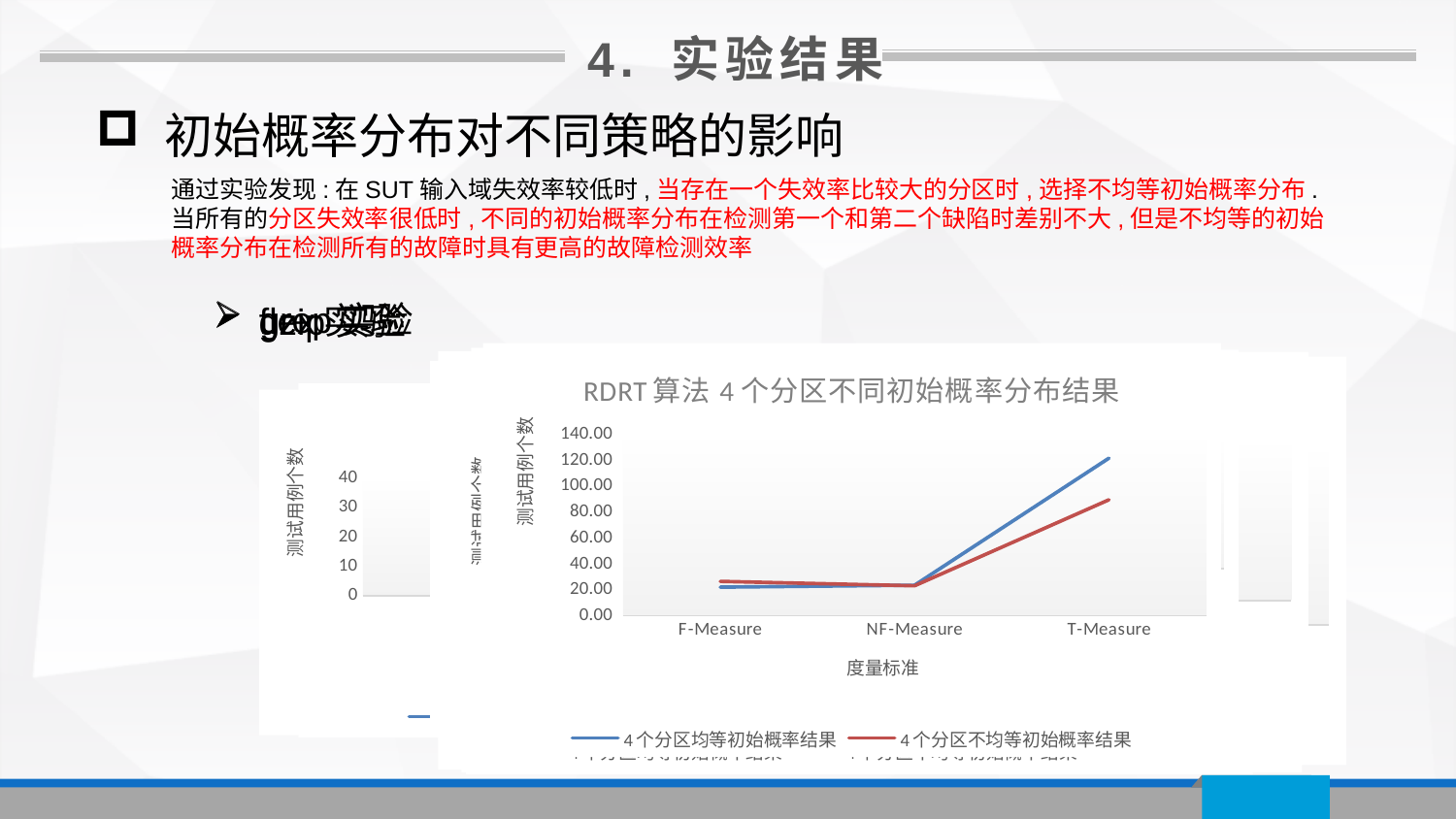

4. 实验结果

 初始概率分布对不同策略的影响
通过实验发现:在SUT输入域失效率较低时,当存在一个失效率比较大的分区时,选择不均等初始概率分布.当所有的分区失效率很低时,不同的初始概率分布在检测第一个和第二个缺陷时差别不大,但是不均等的初始概率分布在检测所有的故障时具有更高的故障检测效率
grep实验
flex实验
gzip实验

### Chart: RDRT算法4个分区不同初始概率分布结果

| Category |  |  |
|---|---|---|
| F-Measure | 22.15 | 26.6 |
| NF-Measure | 23.65 | 23.2 |
| T-Measure | 121.7 | 89.6 |

### Chart: RPT算法3个分区不同初始概率分布结果

| Category |  |  |
|---|---|---|
| F-Measure | 42.0 | 41.8 |
| NF-Measure | 149.25 | 65.25 |
| T-Measure | 554.3 | 333.5 |

### Chart: MDRT算法4个分区不同初始概率分布结果

| Category |  |  |
|---|---|---|
| F-Measure | 23.8 | 24.35 |
| NF-Measure | 26.1 | 28.45 |
| T-Measure | 131.7 | 117.2 |

### Chart: MDRT算法3个分区不同初始概率分布结果

| Category |  |  |
|---|---|---|
| F-Measure | 6.45 | 6.75 |
| NF-Measure | 6.85 | 4.75 |
| T-Measure | 24.65 | 24.0 |

### Chart: RDRT算法6个分区不同初始概率分布结果

| Category |  |  |
|---|---|---|
| F-Measure | 59.8 | 58.85 |
| NF-Measure | 82.0 | 82.8 |
| T-Measure | 1489.05 | 1412.8 |

### Chart: MDRT算法6个分区不同初始概率分布结果

| Category |  |  |
|---|---|---|
| F-Measure | 6.1 | 3.4 |
| NF-Measure | 5.8 | 4.15 |
| T-Measure | 24.25 | 19.65 |

### Chart: DRT算法3个分区不同初始概率分布结果

| Category |  |  |
|---|---|---|
| F-Measure | 31.65 | 42.25 |
| NF-Measure | 155.55 | 90.4 |
| T-Measure | 500.9 | 408.3 |

### Chart: MDRT算法3个分区不同初始概率分布结果

| Category |  |  |
|---|---|---|
| F-Measure | 33.8 | 36.25 |
| NF-Measure | 124.45 | 144.1 |
| T-Measure | 442.7 | 360.55 |

### Chart: RDRT算法4个分区不同初始概率分布结果

| Category |  |  |
|---|---|---|
| F-Measure | 59.8 | 58.85 |
| NF-Measure | 82.0 | 82.8 |
| T-Measure | 1489.05 | 1412.8 |

### Chart: MDRT算法6个分区不同初始概率分布结果

| Category |  |  |
|---|---|---|
| F-Measure | 63.45 | 91.7 |
| NF-Measure | 72.45 | 102.95 |
| T-Measure | 1732.6 | 1284.6 |

### Chart: RPT算法4个分区不同初始概率分布结果

| Category |  |  |
|---|---|---|
| F-Measure | 16.5 | 35.5 |
| NF-Measure | 26.35 | 79.5 |
| T-Measure | 113.35 | 304.4 |

### Chart: RDRT算法6个分区不同初始概率分布结果

| Category |  |  |
|---|---|---|
| F-Measure | 4.65 | 5.4 |
| NF-Measure | 6.0 | 5.8 |
| T-Measure | 22.8 | 22.7 |

### Chart: RDRT算法3个分区不同初始概率分布结果

| Category |  |  |
|---|---|---|
| F-Measure | 9.75 | 4.25 |
| NF-Measure | 5.5 | 4.75 |
| T-Measure | 25.65 | 22.7 |

### Chart: DRT算法6个分区不同初始概率分布结果

| Category |  |  |
|---|---|---|
| F-Measure | 46.4 | 119.9 |
| NF-Measure | 72.8 | 82.4 |
| T-Measure | 1927.7 | 1744.45 |

### Chart: DRT算法4个分区不同初始概率分布结果

| Category |  |  |
|---|---|---|
| F-Measure | 57.35 | 59.1 |
| NF-Measure | 70.65 | 70.9 |
| T-Measure | 2057.5 | 1792.3 |

### Chart: MDRT算法4个分区不同初始概率分布结果

| Category |  |  |
|---|---|---|
| F-Measure | 47.7 | 79.4 |
| NF-Measure | 82.45 | 105.65 |
| T-Measure | 1657.45 | 1403.4 |

### Chart: DRT算法3个分区不同初始概率分布结果

| Category |  |  |
|---|---|---|
| F-Measure | 6.55 | 4.15 |
| NF-Measure | 6.35 | 2.85 |
| T-Measure | 26.75 | 26.55 |

### Chart: DRT算法6个分区不同初始概率分布结果

| Category |  |  |
|---|---|---|
| F-Measure | 6.3 | 4.45 |
| NF-Measure | 6.2 | 5.25 |
| T-Measure | 26.45 | 22.3 |

### Chart: RPT算法6个分区不同初始概率分布结果

| Category |  |  |
|---|---|---|
| F-Measure | 59.05 | 99.8 |
| NF-Measure | 122.95 | 186.5 |
| T-Measure | 2093.3 | 1747.2 |

### Chart: RPT算法3个分区不同初始概率分布结果

| Category | 3个分区均等初始概率结果 |  |
|---|---|---|
| F-Measure | 7.9 | 4.25 |
| NF-Measure | 8.45 | 4.65 |
| T-Measure | 27.55 | 26.75 |

### Chart: DRT算法4个分区不同初始概率分布结果

| Category |  |  |
|---|---|---|
| F-Measure | 18.2 | 16.5 |
| NF-Measure | 57.45 | 34.0 |
| T-Measure | 124.15 | 124.25 |

### Chart: RPT算法6个分区不同初始概率分布结果

| Category |  |  |
|---|---|---|
| F-Measure | 6.3 | 4.45 |
| NF-Measure | 5.8 | 5.0 |
| T-Measure | 31.5 | 19.0 |

### Chart: RPT算法4个分区不同初始概率分布结果

| Category |  |  |
|---|---|---|
| F-Measure | 74.95 | 94.05 |
| NF-Measure | 94.05 | 176.2 |
| T-Measure | 1567.95 | 1461.9 |

### Chart: RDRT算法3个分区不同初始概率分布结果

| Category |  |  |
|---|---|---|
| F-Measure | 36.35 | 36.3 |
| NF-Measure | 141.9 | 107.6 |
| T-Measure | 419.15 | 332.45 |